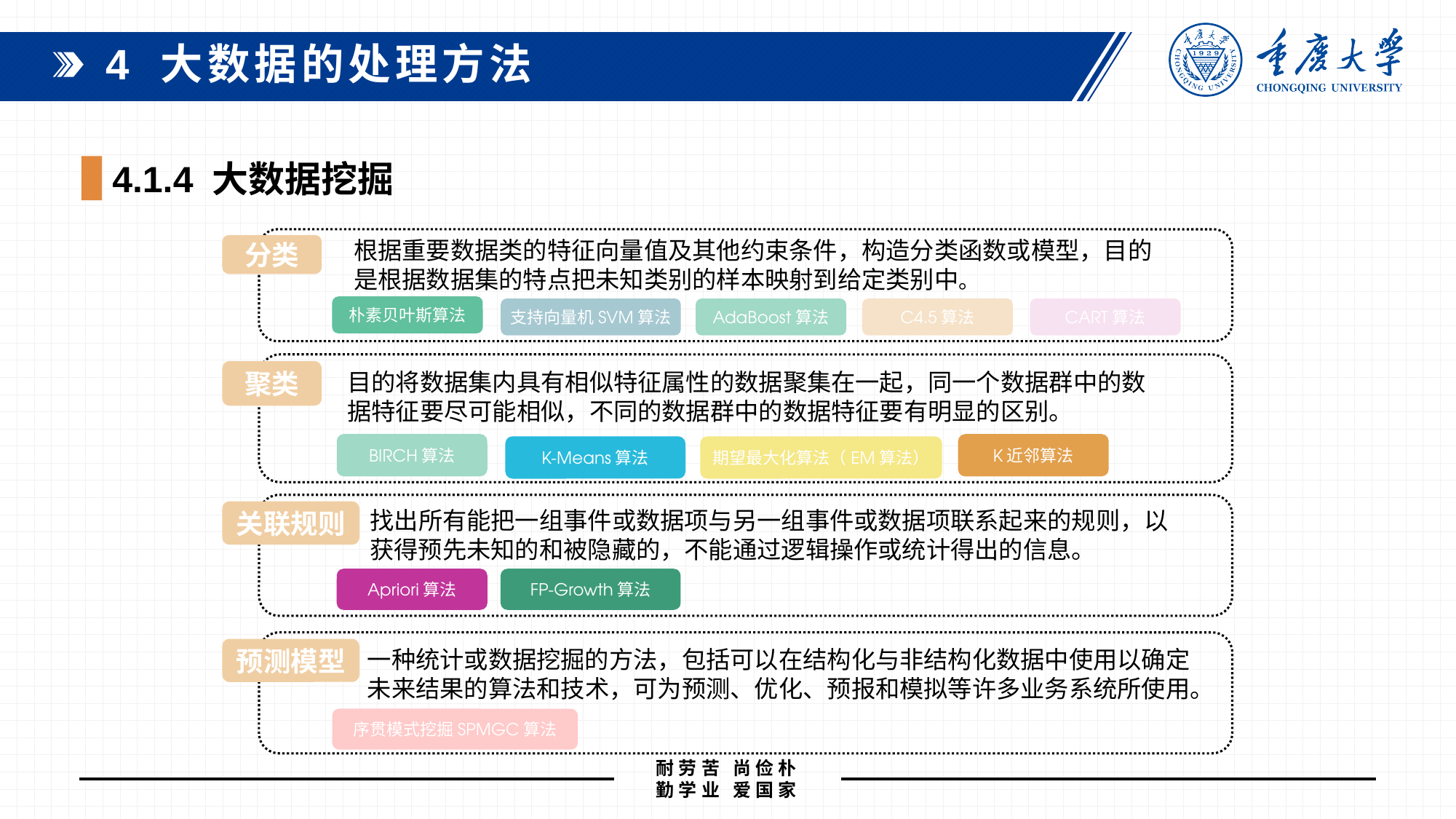

4 大数据的处理方法
4.1.4 大数据挖掘

根据重要数据类的特征向量值及其他约束条件，构造分类函数或模型，目的是根据数据集的特点把未知类别的样本映射到给定类别中。
分类
朴素贝叶斯算法
支持向量机SVM算法
AdaBoost算法
C4.5算法
CART算法

聚类
目的将数据集内具有相似特征属性的数据聚集在一起，同一个数据群中的数据特征要尽可能相似，不同的数据群中的数据特征要有明显的区别。
BIRCH算法
K近邻算法
K-Means算法
期望最大化算法（EM算法）

找出所有能把一组事件或数据项与另一组事件或数据项联系起来的规则，以获得预先未知的和被隐藏的，不能通过逻辑操作或统计得出的信息。
关联规则
Apriori算法
FP-Growth算法

预测模型
一种统计或数据挖掘的方法，包括可以在结构化与非结构化数据中使用以确定未来结果的算法和技术，可为预测、优化、预报和模拟等许多业务系统所使用。
序贯模式挖掘SPMGC算法